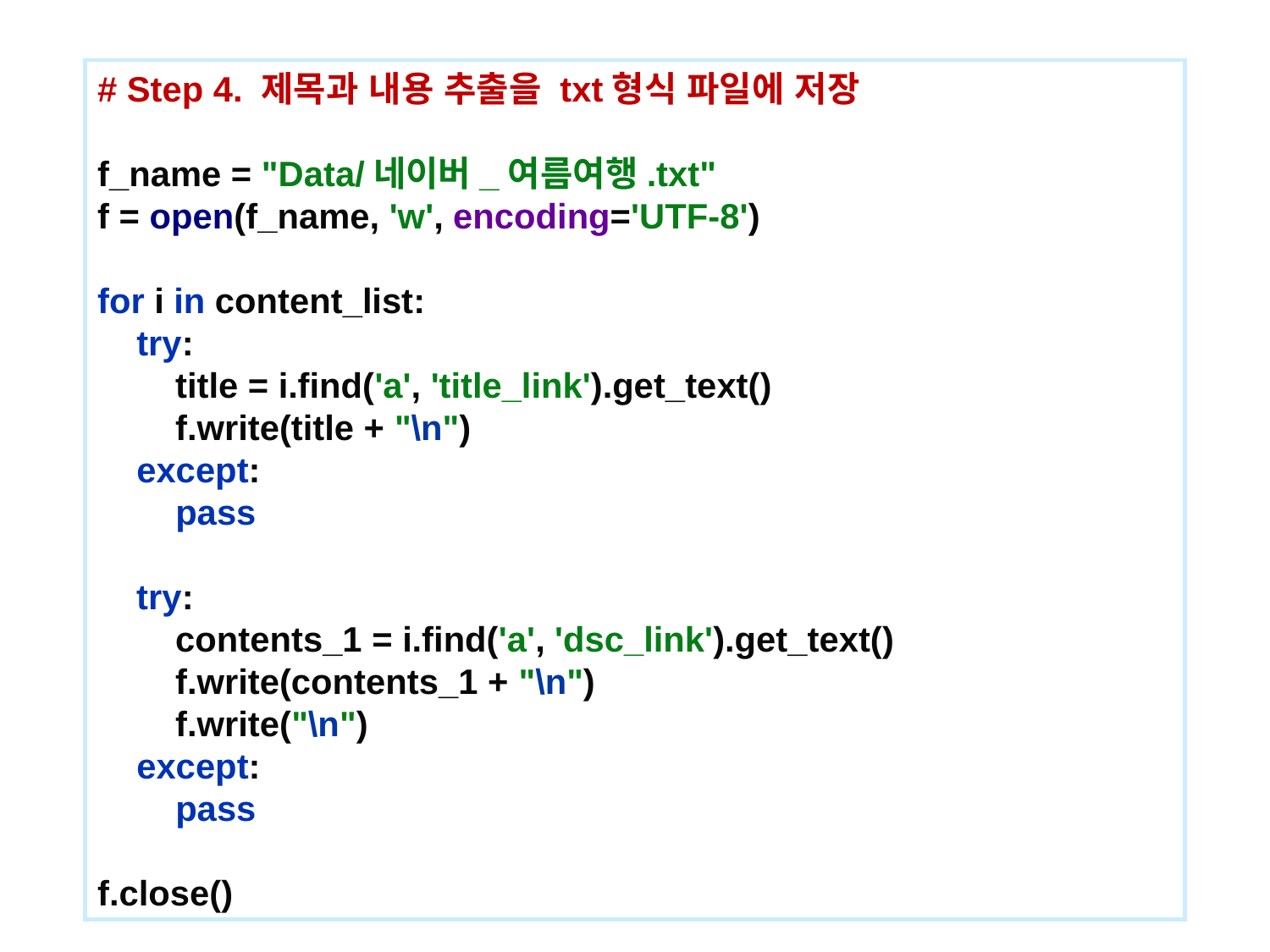

# Step 4. 제목과 내용 추출을 txt형식 파일에 저장 f_name = "Data/네이버_여름여행.txt" f = open(f_name, 'w', encoding='UTF-8') for i in content_list: try: title = i.find('a', 'title_link').get_text() f.write(title + "\n") except: pass try: contents_1 = i.find('a', 'dsc_link').get_text() f.write(contents_1 + "\n") f.write("\n") except: pass f.close()